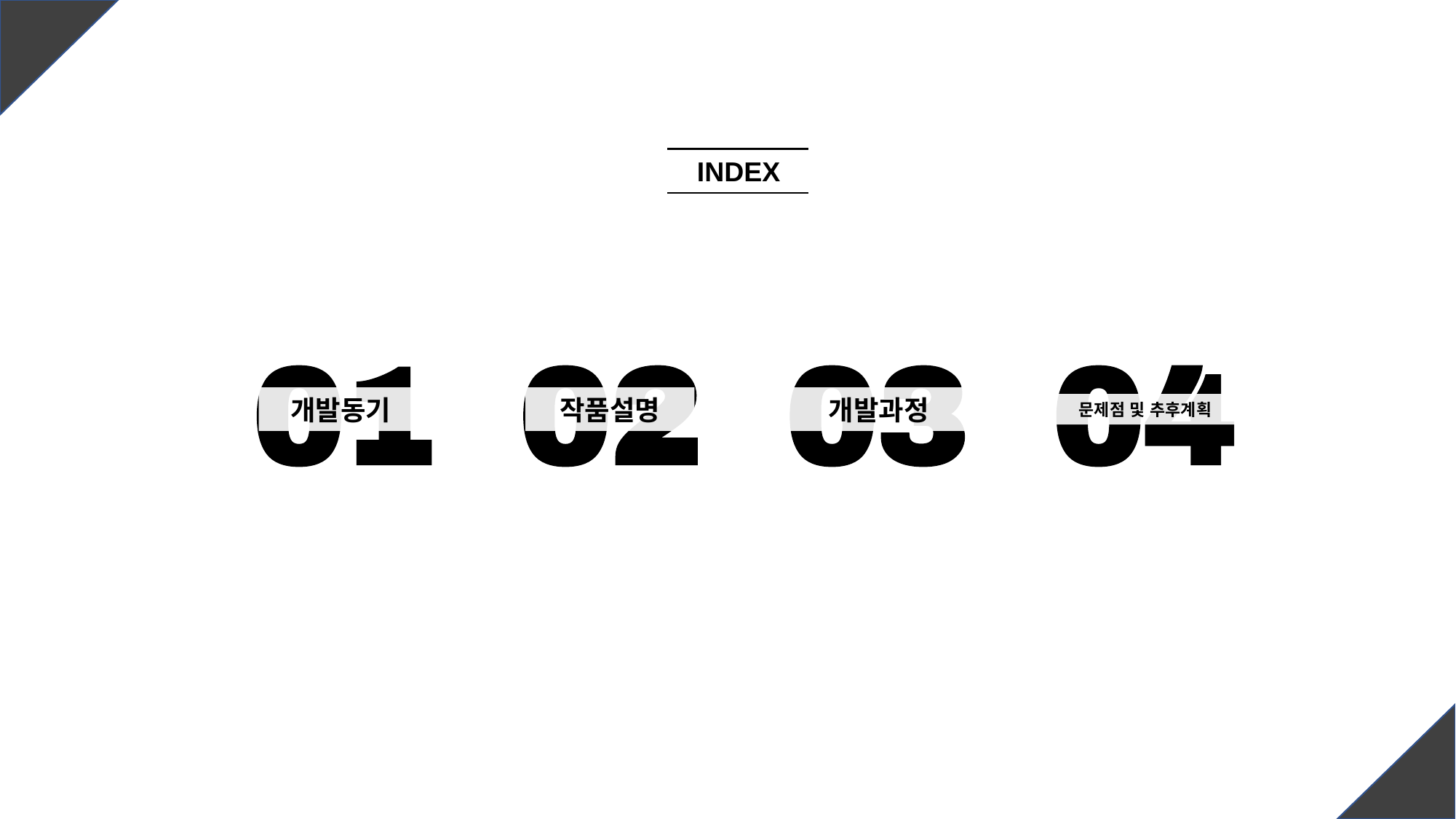

INDEX
01
02
03
04
개발동기
작품설명
개발과정
문제점 및 추후계획